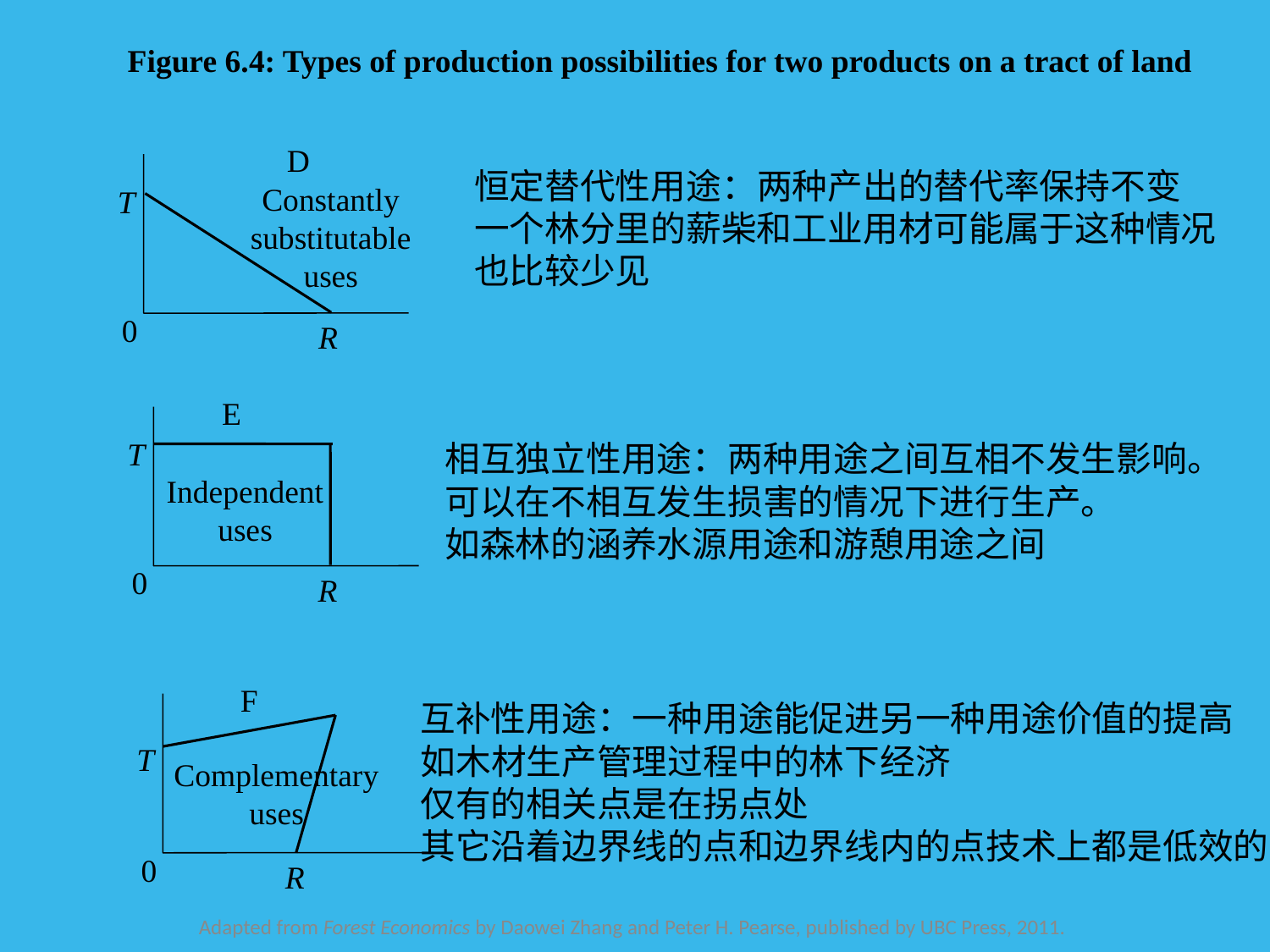

Figure 6.4: Types of production possibilities for two products on a tract of land
D

Constantly substitutable uses
T

0

R

恒定替代性用途：两种产出的替代率保持不变
一个林分里的薪柴和工业用材可能属于这种情况
也比较少见
E

T

Independent uses
0

R

相互独立性用途：两种用途之间互相不发生影响。可以在不相互发生损害的情况下进行生产。
如森林的涵养水源用途和游憩用途之间
F

T

Complementary uses
0

R

互补性用途：一种用途能促进另一种用途价值的提高
如木材生产管理过程中的林下经济
仅有的相关点是在拐点处
其它沿着边界线的点和边界线内的点技术上都是低效的
Adapted from Forest Economics by Daowei Zhang and Peter H. Pearse, published by UBC Press, 2011.